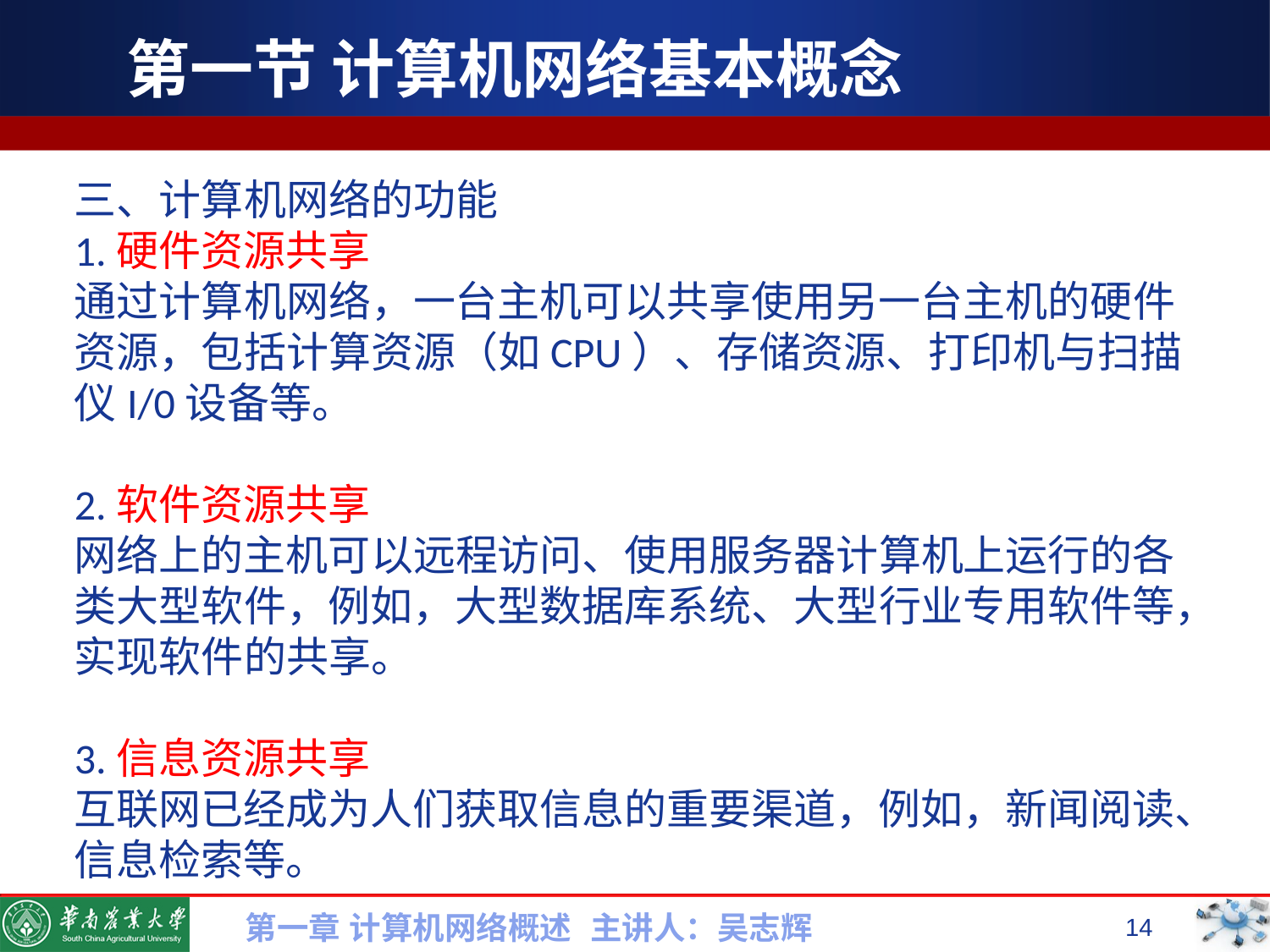

# 第一节 计算机网络基本概念
三、计算机网络的功能
1.硬件资源共享
通过计算机网络，一台主机可以共享使用另一台主机的硬件资源，包括计算资源（如CPU）、存储资源、打印机与扫描仪I/0设备等。

2.软件资源共享
网络上的主机可以远程访问、使用服务器计算机上运行的各类大型软件，例如，大型数据库系统、大型行业专用软件等，实现软件的共享。

3.信息资源共享
互联网已经成为人们获取信息的重要渠道，例如，新闻阅读、信息检索等。

第一章 计算机网络概述  主讲人：吴志辉
14